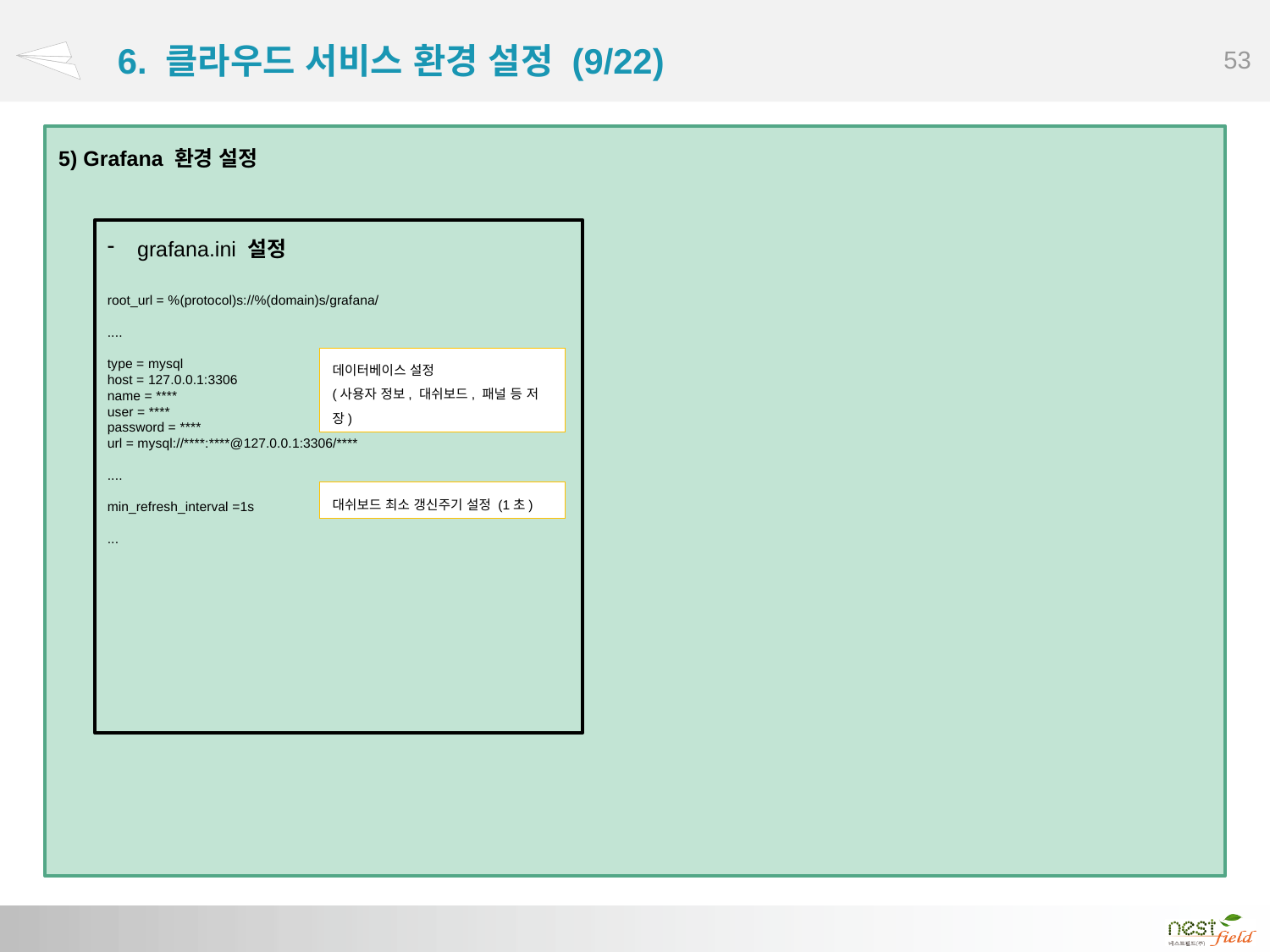

# 6. 클라우드 서비스 환경 설정 (9/22)
5) Grafana 환경 설정

grafana.ini 설정

root_url = %(protocol)s://%(domain)s/grafana/

....

type = mysql
host = 127.0.0.1:3306
name = ****
user = ****
password = ****
url = mysql://****:****@127.0.0.1:3306/****

....

min_refresh_interval =1s

...

데이터베이스 설정
(사용자 정보, 대쉬보드, 패널 등 저장)
대쉬보드 최소 갱신주기 설정 (1초)